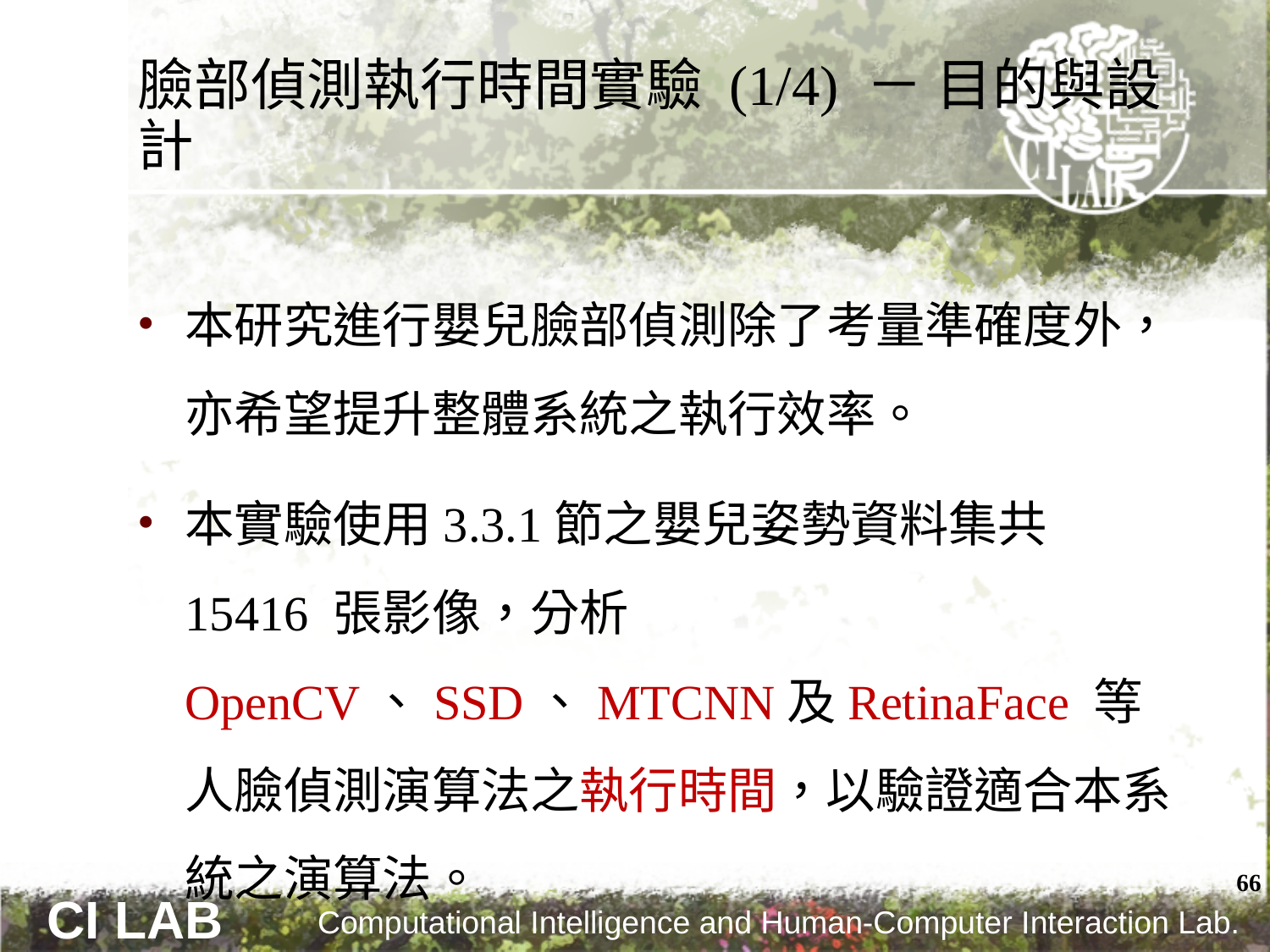

# 臉部偵測執行時間實驗 (1/4) － 目的與設計
本研究進行嬰兒臉部偵測除了考量準確度外，亦希望提升整體系統之執行效率。
本實驗使用3.3.1節之嬰兒姿勢資料集共 15416 張影像，分析 OpenCV、SSD、MTCNN及RetinaFace 等人臉偵測演算法之執行時間，以驗證適合本系統之演算法。
66